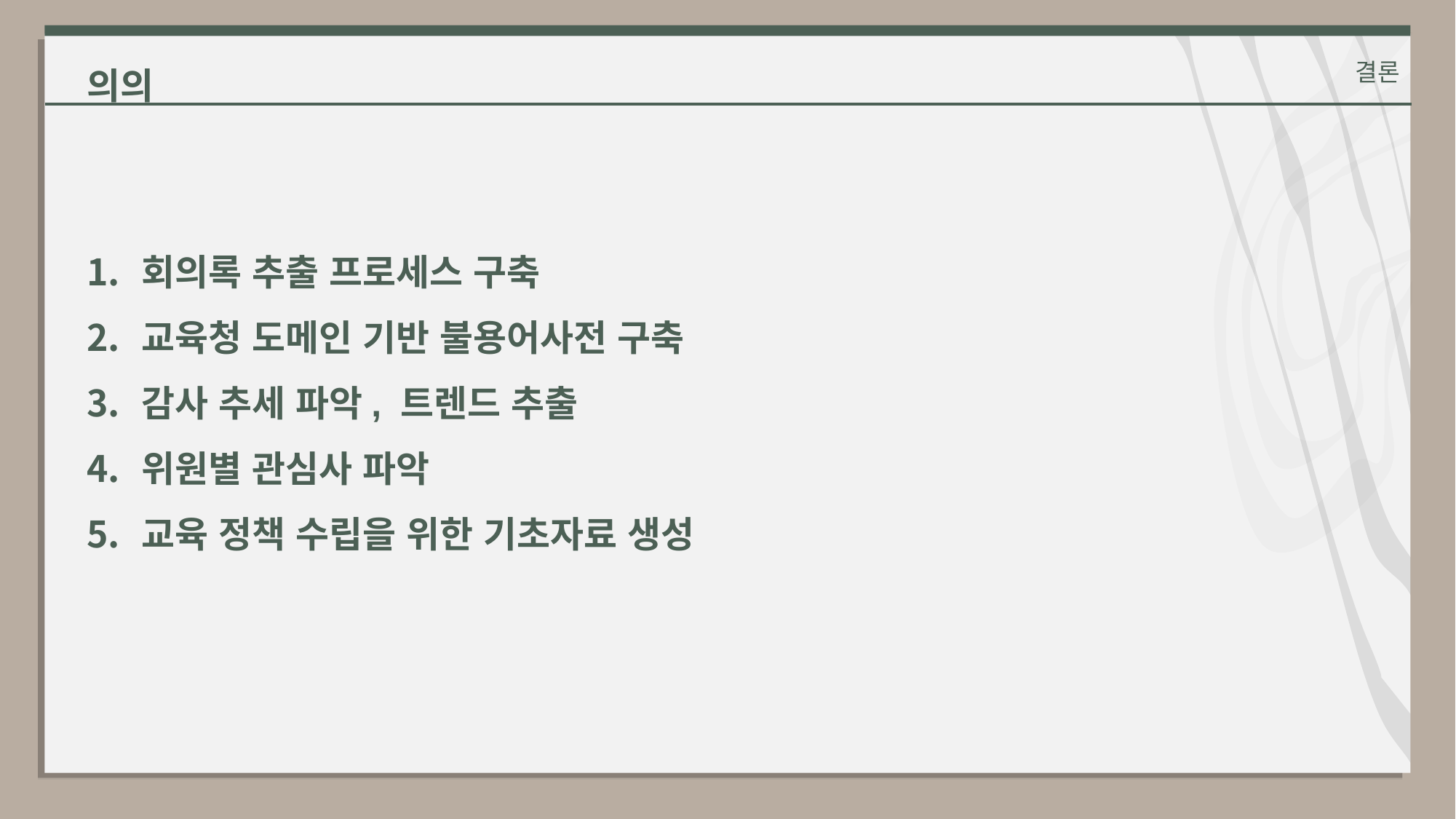

의의
결론
회의록 추출 프로세스 구축
교육청 도메인 기반 불용어사전 구축
감사 추세 파악, 트렌드 추출
위원별 관심사 파악
교육 정책 수립을 위한 기초자료 생성